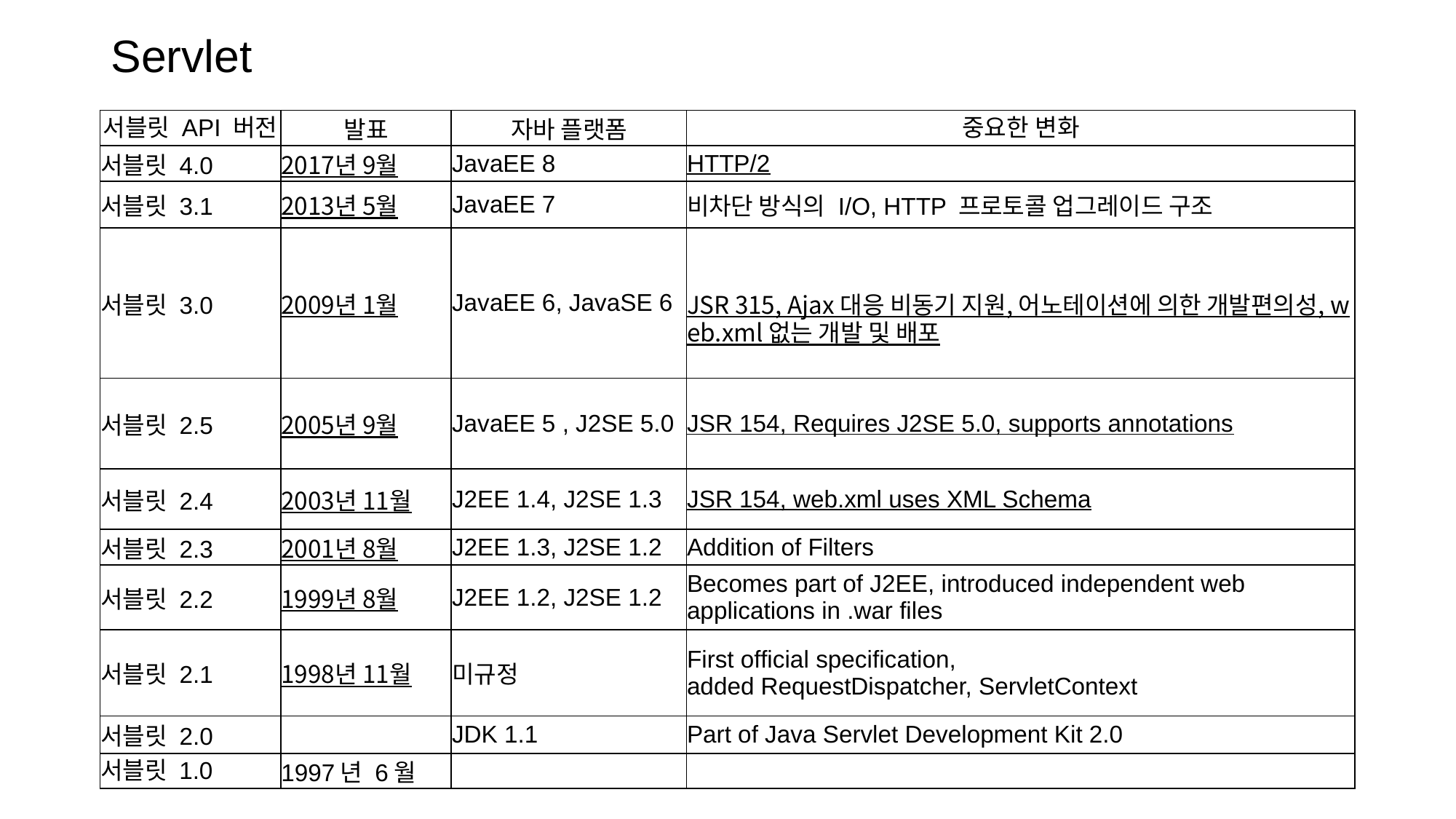

# Servlet
| 서블릿 API 버전 | 발표 | 자바 플랫폼 | 중요한 변화 |
| --- | --- | --- | --- |
| 서블릿 4.0 | 2017년 9월 | JavaEE 8 | HTTP/2 |
| 서블릿 3.1 | 2013년 5월 | JavaEE 7 | 비차단 방식의 I/O, HTTP 프로토콜 업그레이드 구조 |
| 서블릿 3.0 | 2009년 1월 | JavaEE 6, JavaSE 6 | JSR 315, Ajax 대응 비동기 지원, 어노테이션에 의한 개발편의성, web.xml 없는 개발 및 배포 |
| 서블릿 2.5 | 2005년 9월 | JavaEE 5 , J2SE 5.0 | JSR 154, Requires J2SE 5.0, supports annotations |
| 서블릿 2.4 | 2003년 11월 | J2EE 1.4, J2SE 1.3 | JSR 154, web.xml uses XML Schema |
| 서블릿 2.3 | 2001년 8월 | J2EE 1.3, J2SE 1.2 | Addition of Filters |
| 서블릿 2.2 | 1999년 8월 | J2EE 1.2, J2SE 1.2 | Becomes part of J2EE, introduced independent web applications in .war files |
| 서블릿 2.1 | 1998년 11월 | 미규정 | First official specification, added RequestDispatcher, ServletContext |
| 서블릿 2.0 |  | JDK 1.1 | Part of Java Servlet Development Kit 2.0 |
| 서블릿 1.0 | 1997년 6월 |  |  |